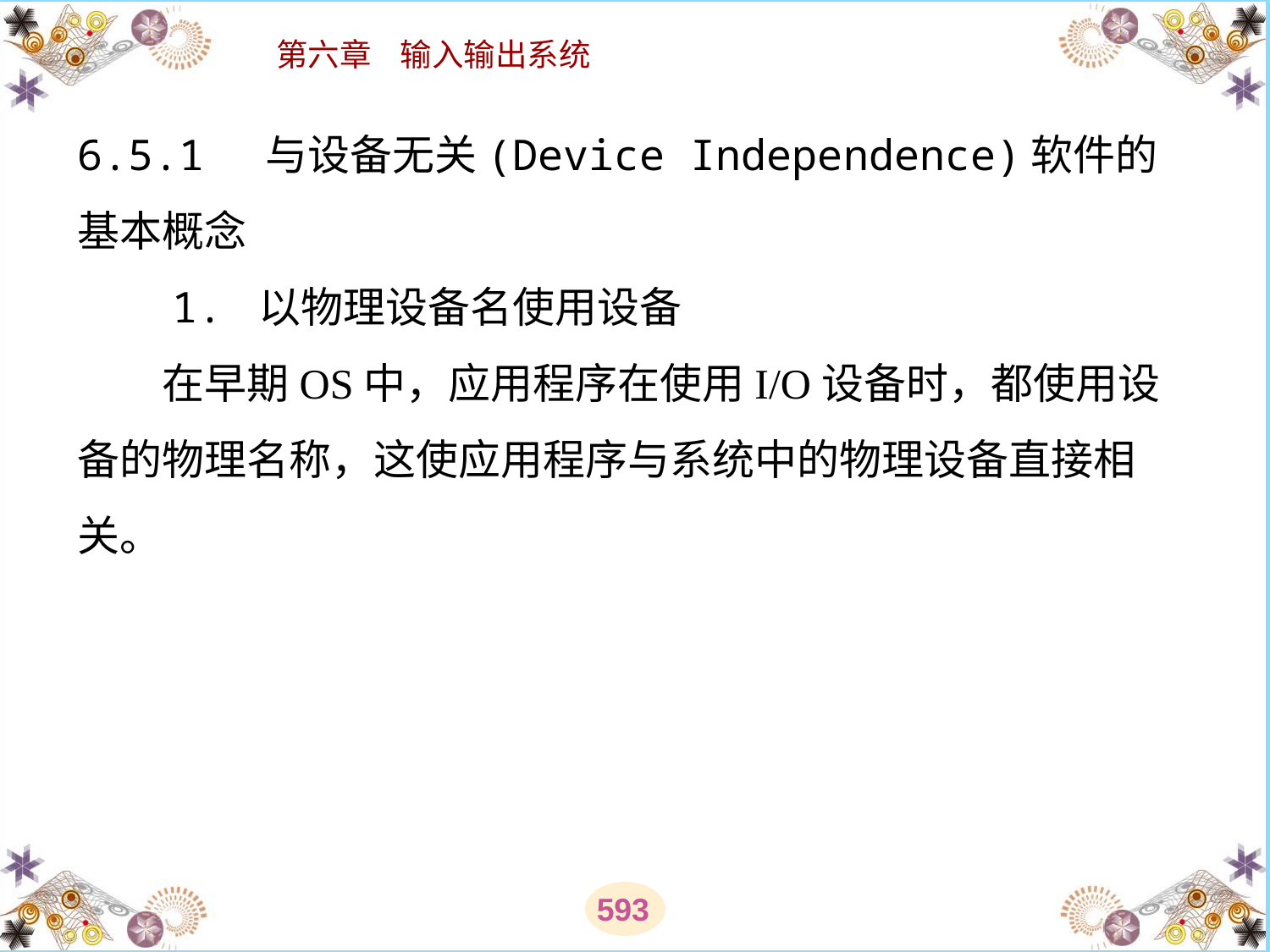

# 6.5.1  与设备无关(Device Independence)软件的基本概念 　　1. 以物理设备名使用设备 　　在早期OS中，应用程序在使用I/O设备时，都使用设备的物理名称，这使应用程序与系统中的物理设备直接相关。